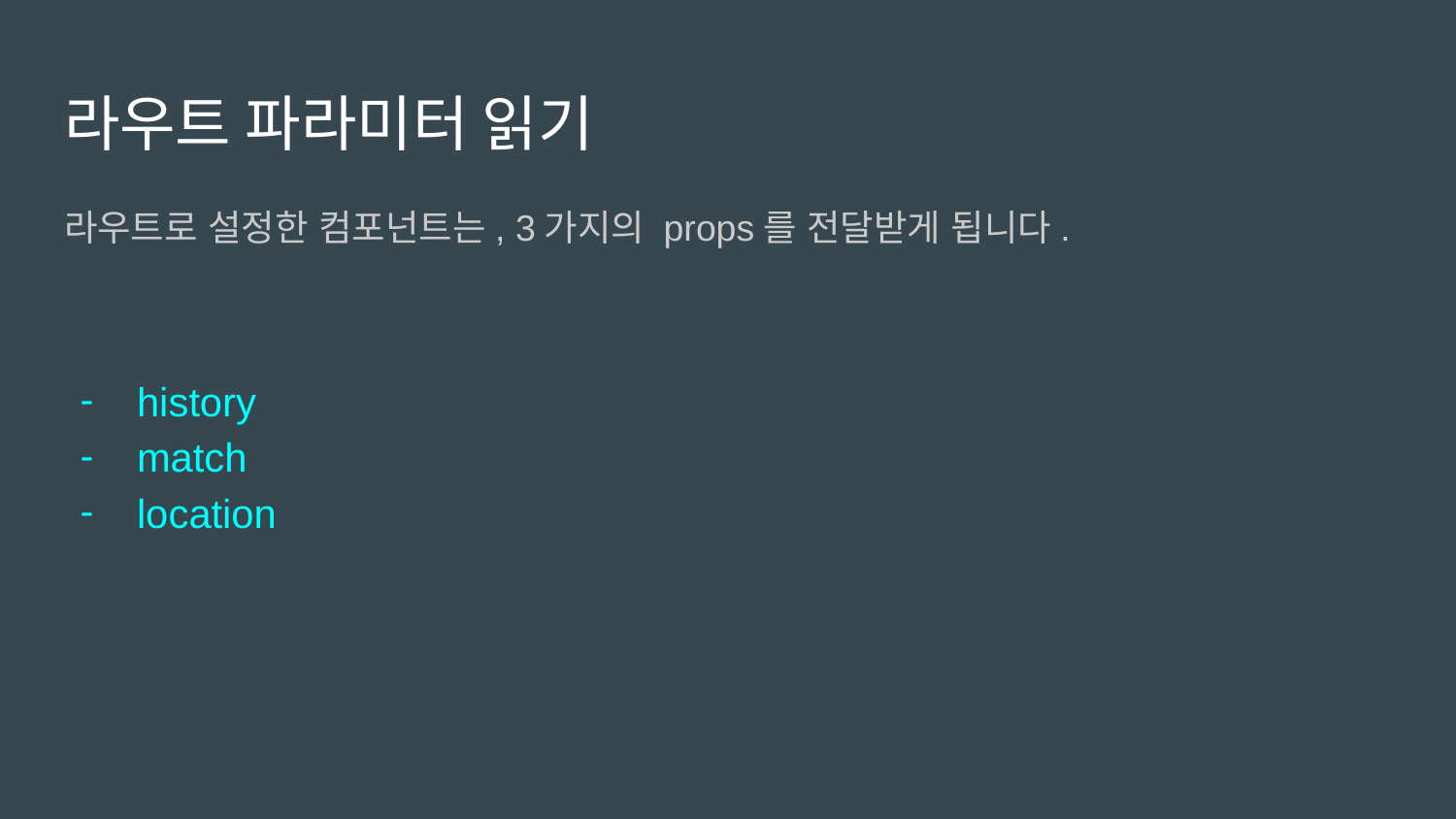

# 라우트 파라미터 읽기
라우트로 설정한 컴포넌트는, 3가지의 props를 전달받게 됩니다.

history
match
location